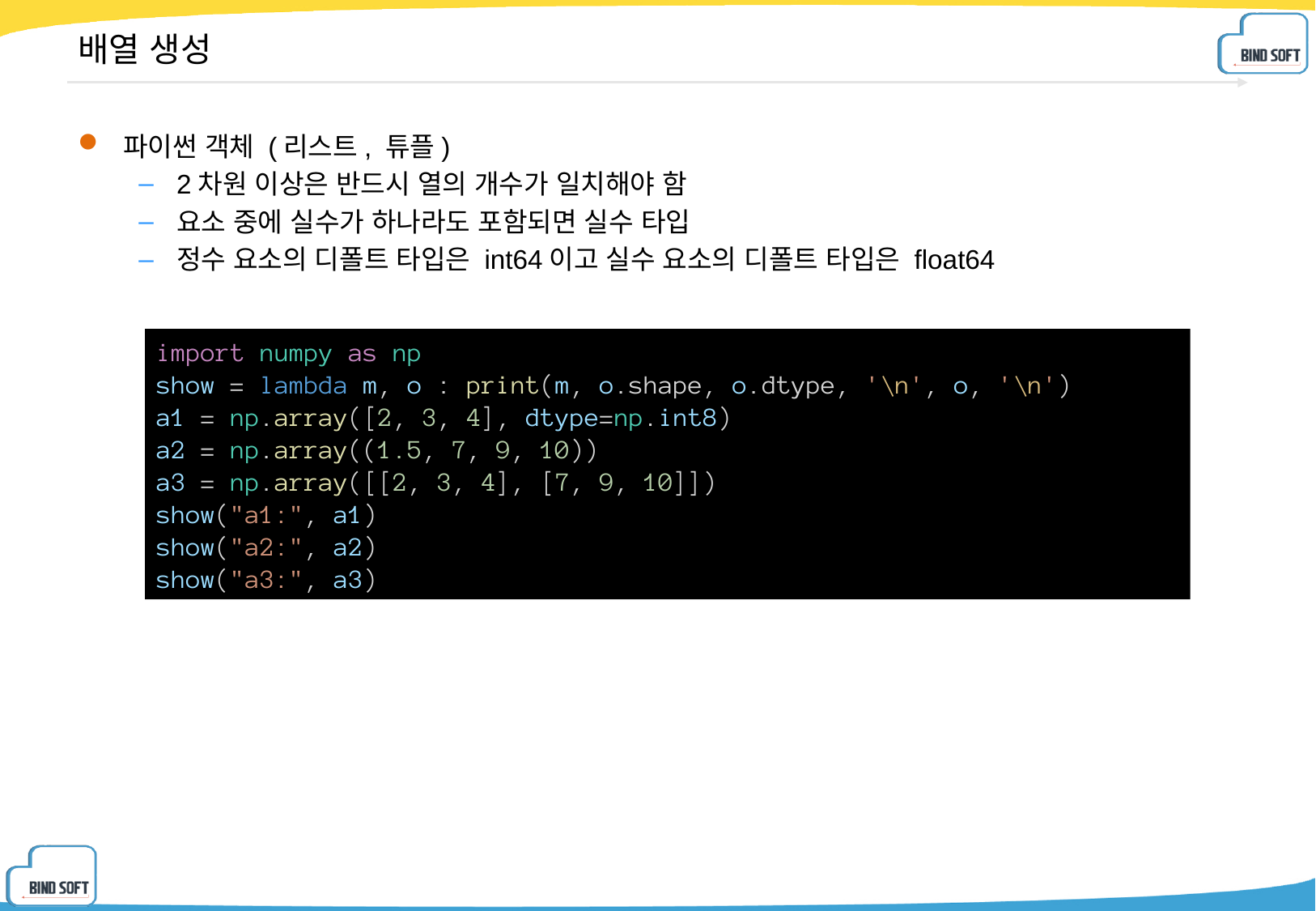

# 배열 생성
파이썬 객체 (리스트, 튜플)
2차원 이상은 반드시 열의 개수가 일치해야 함
요소 중에 실수가 하나라도 포함되면 실수 타입
정수 요소의 디폴트 타입은 int64이고 실수 요소의 디폴트 타입은 float64

import numpy as np
show = lambda m, o : print(m, o.shape, o.dtype, '\n', o, '\n')
a1 = np.array([2, 3, 4], dtype=np.int8)
a2 = np.array((1.5, 7, 9, 10))
a3 = np.array([[2, 3, 4], [7, 9, 10]])
show("a1:", a1)
show("a2:", a2)
show("a3:", a3)